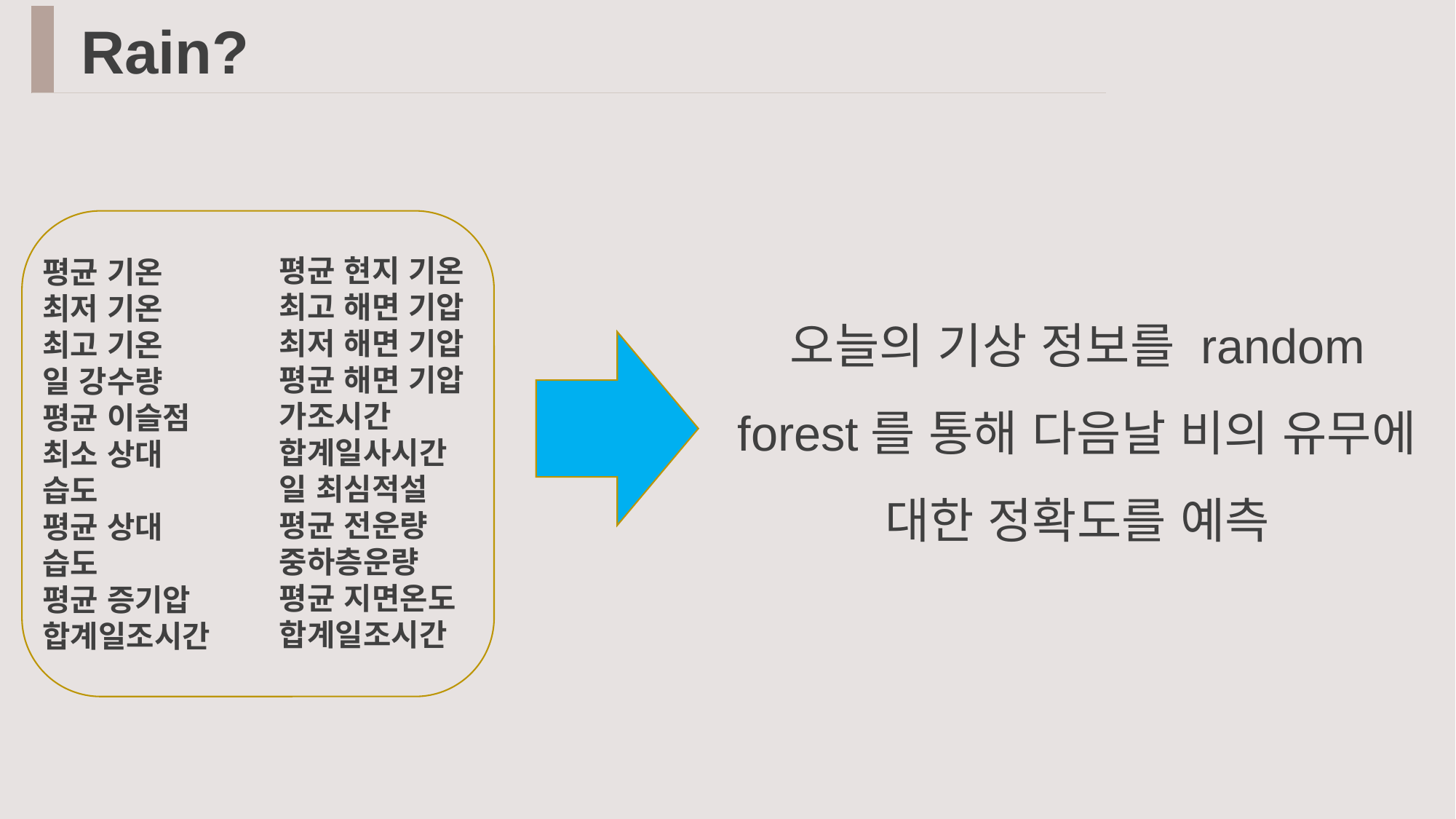

Rain?

평균 현지 기온
최고 해면 기압
최저 해면 기압
평균 해면 기압
가조시간
합계일사시간
일 최심적설
평균 전운량 중하층운량
평균 지면온도
합계일조시간

평균 기온
최저 기온
최고 기온
일 강수량
평균 이슬점
최소 상대 습도
평균 상대 습도
평균 증기압
합계일조시간

오늘의 기상 정보를 random forest를 통해 다음날 비의 유무에 대한 정확도를 예측